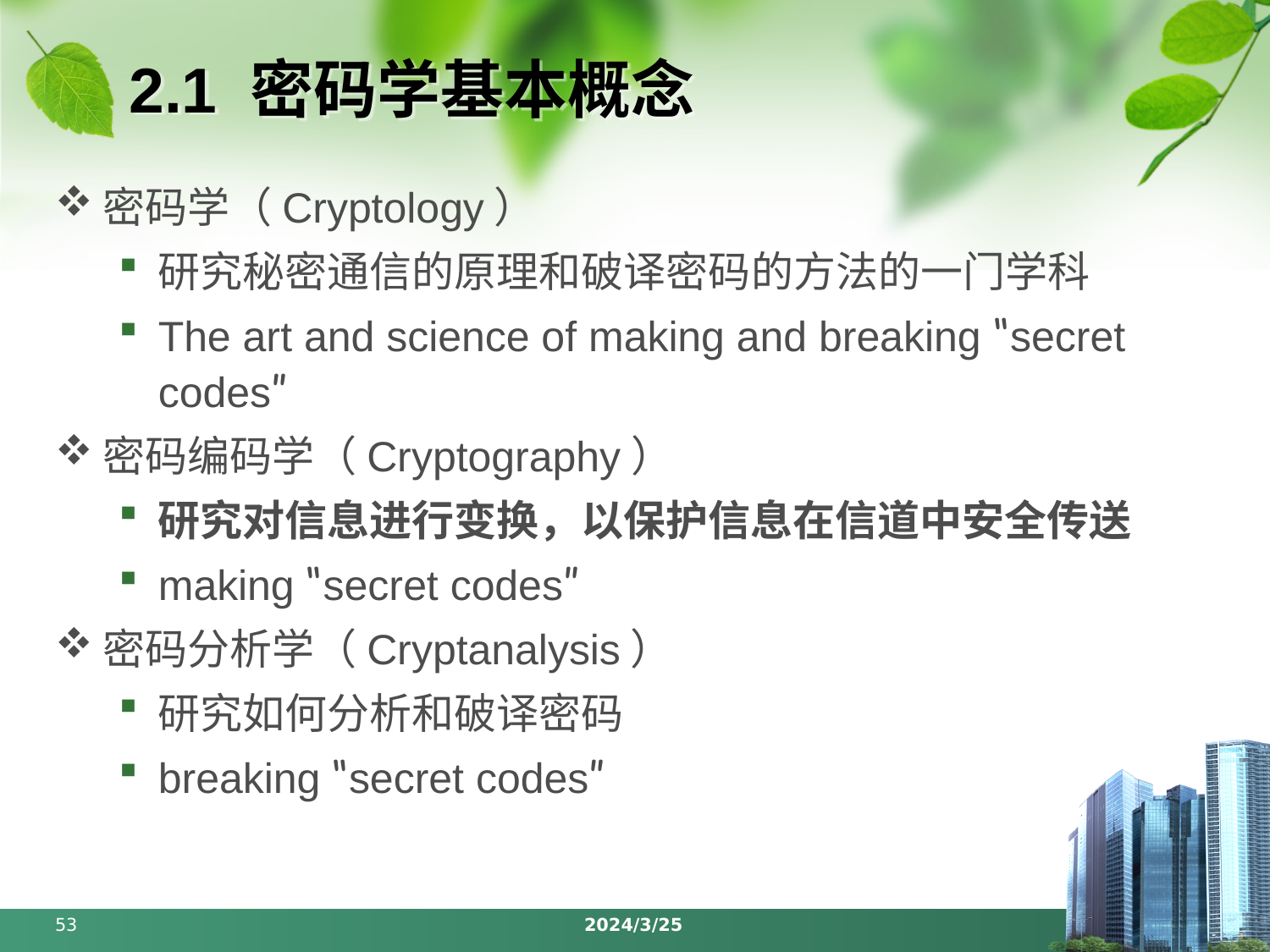

# 2.1 密码学基本概念
密码学（Cryptology）
研究秘密通信的原理和破译密码的方法的一门学科
The art and science of making and breaking “secret codes”
密码编码学（Cryptography）
研究对信息进行变换，以保护信息在信道中安全传送
making “secret codes”
密码分析学（Cryptanalysis）
研究如何分析和破译密码
breaking “secret codes”
53
2024/3/25